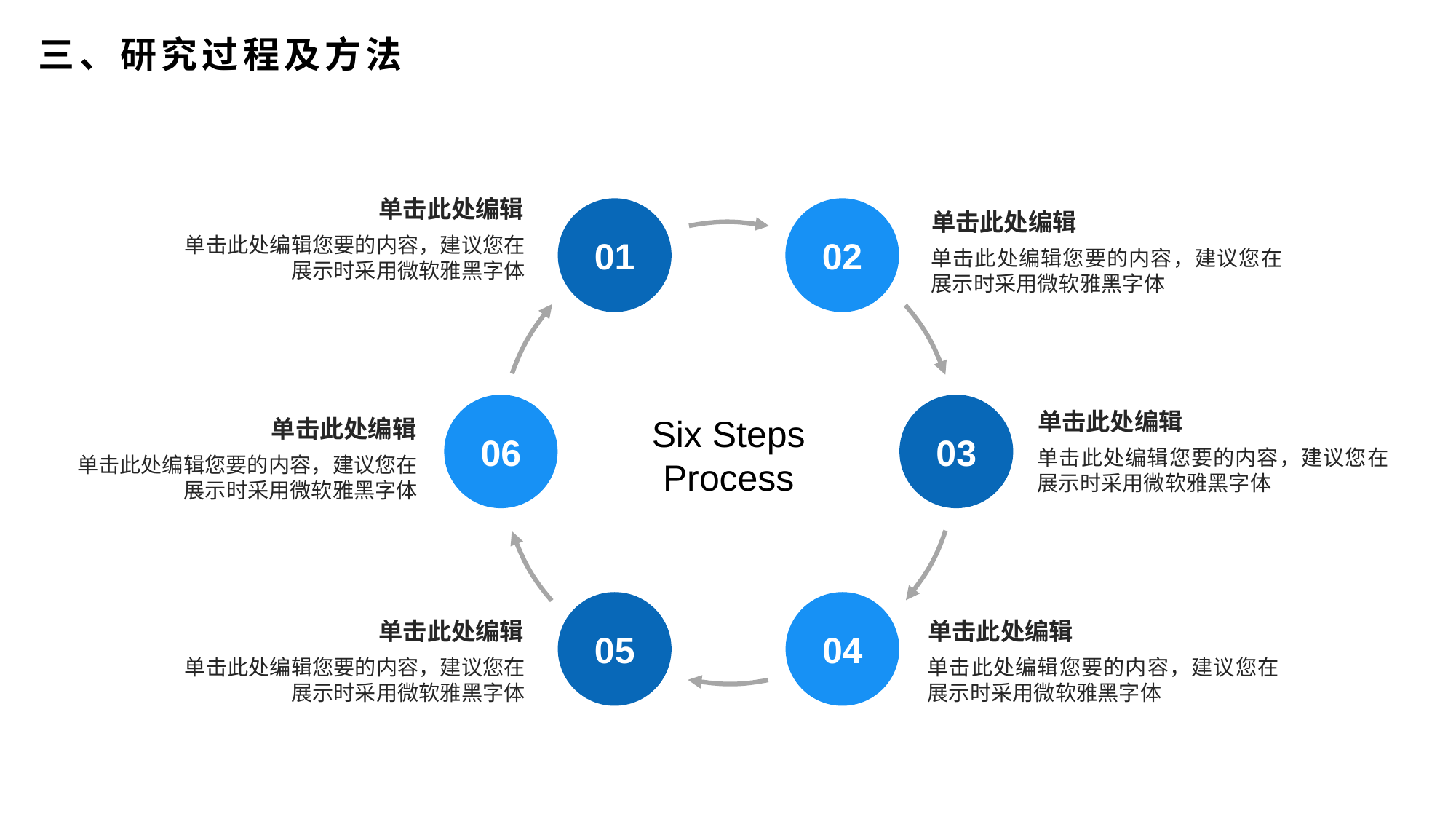

三、研究过程及方法
单击此处编辑
01
02
单击此处编辑

单击此处编辑您要的内容，建议您在展示时采用微软雅黑字体
单击此处编辑您要的内容，建议您在展示时采用微软雅黑字体
Six Steps
Process
06
03
单击此处编辑
单击此处编辑
单击此处编辑您要的内容，建议您在展示时采用微软雅黑字体
单击此处编辑您要的内容，建议您在展示时采用微软雅黑字体
05
04
单击此处编辑
单击此处编辑
单击此处编辑您要的内容，建议您在展示时采用微软雅黑字体
单击此处编辑您要的内容，建议您在展示时采用微软雅黑字体